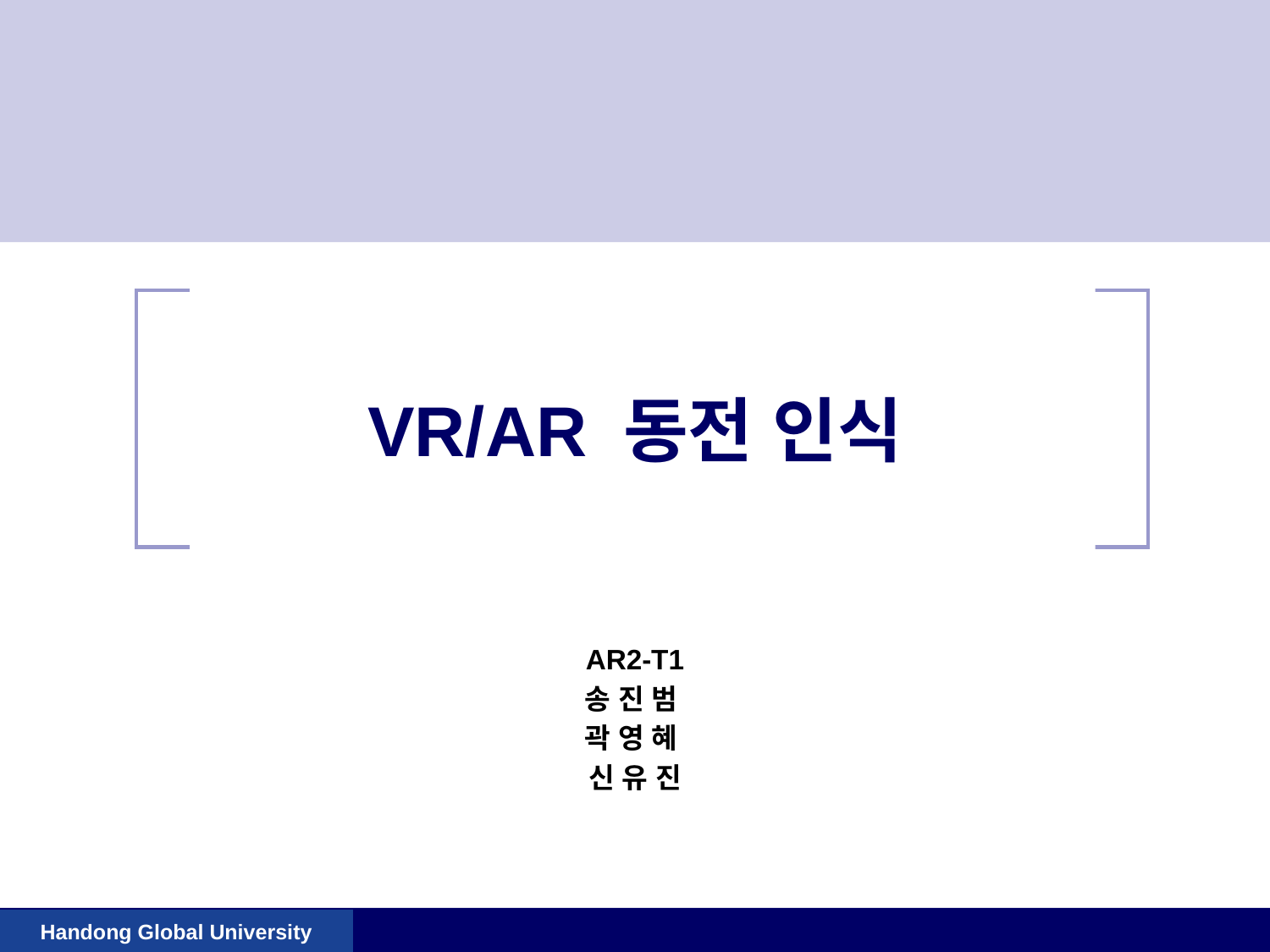

# VR/AR 동전 인식

AR2-T1
송 진 범
곽 영 혜
신 유 진